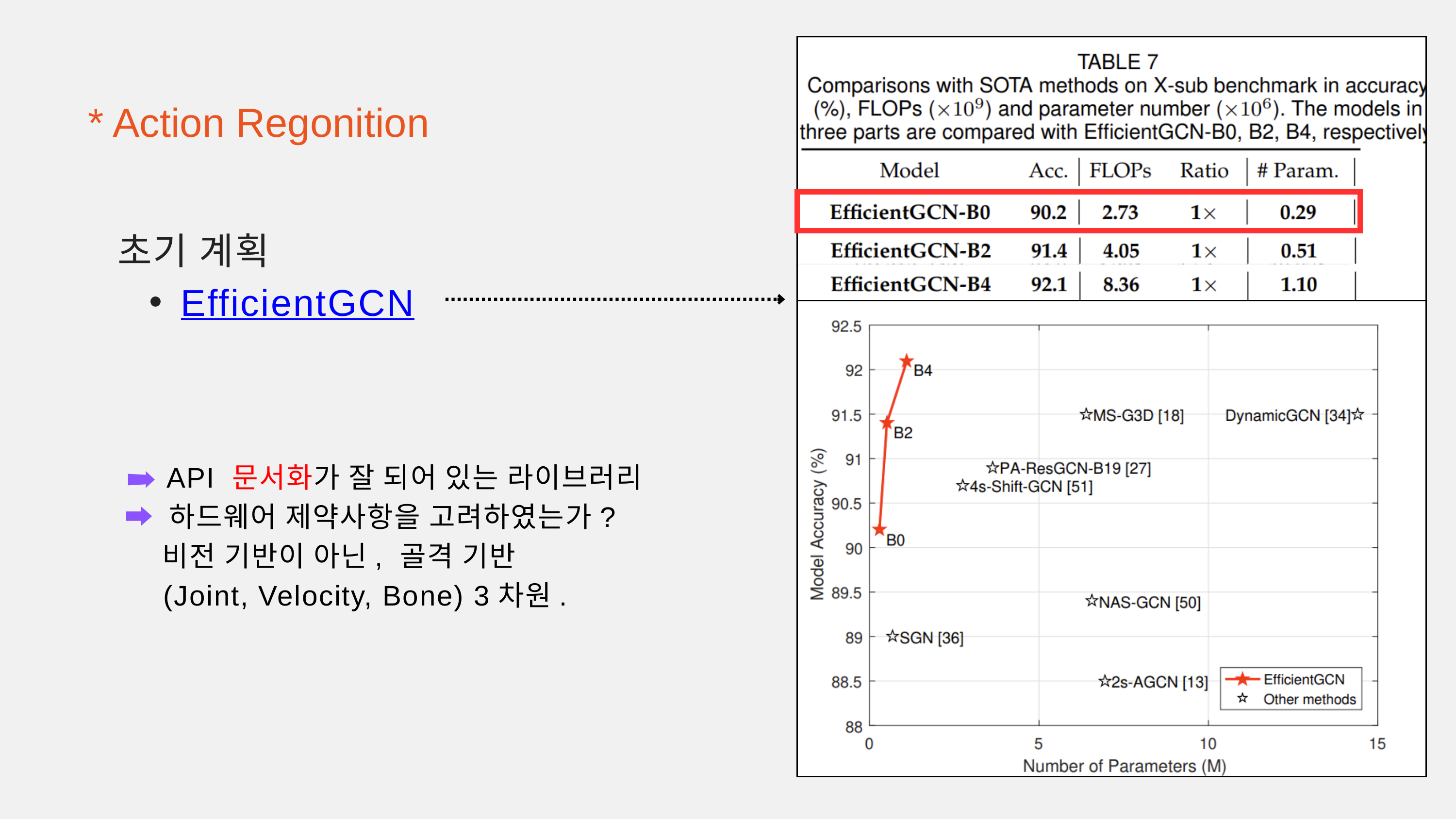

* Action Regonition

초기 계획
EfficientGCN

 ➡️ API 문서화가 잘 되어 있는 라이브러리
 ➡️ 하드웨어 제약사항을 고려하였는가?
     비전 기반이 아닌, 골격 기반
     (Joint, Velocity, Bone) 3차원.